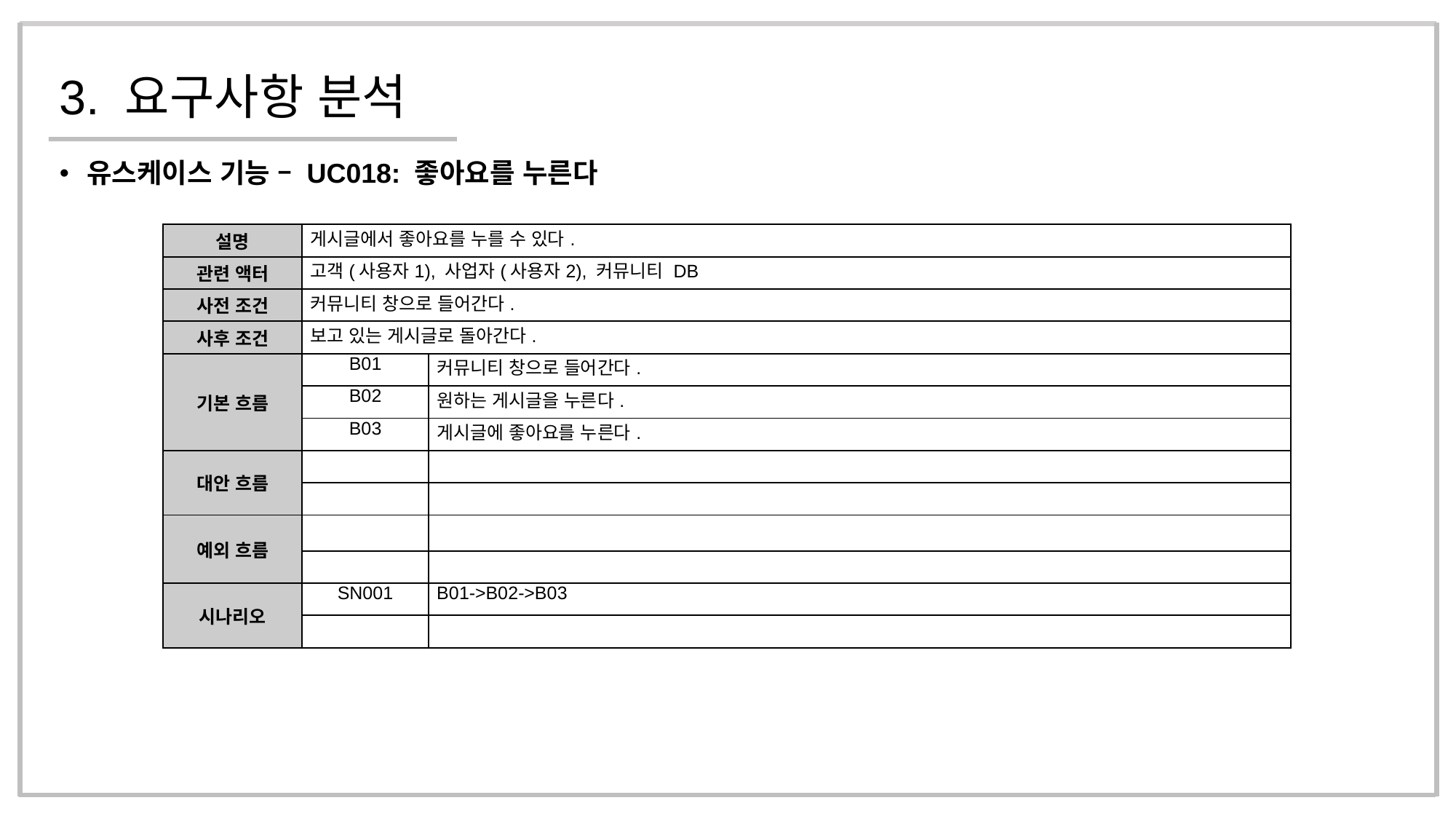

# 3. 요구사항 분석

유스케이스 기능 – UC018: 좋아요를 누른다
| 설명 | 게시글에서 좋아요를 누를 수 있다. |  |
| --- | --- | --- |
| 관련 액터 | 고객(사용자1), 사업자(사용자2), 커뮤니티 DB |  |
| 사전 조건 | 커뮤니티 창으로 들어간다. |  |
| 사후 조건 | 보고 있는 게시글로 돌아간다. |  |
| 기본 흐름 | B01 | 커뮤니티 창으로 들어간다. |
|  | B02 | 원하는 게시글을 누른다. |
|  | B03 | 게시글에 좋아요를 누른다. |
| 대안 흐름 |  |  |
|  |  |  |
| 예외 흐름 |  |  |
|  |  |  |
| 시나리오 | SN001 | B01->B02->B03 |
|  |  |  |